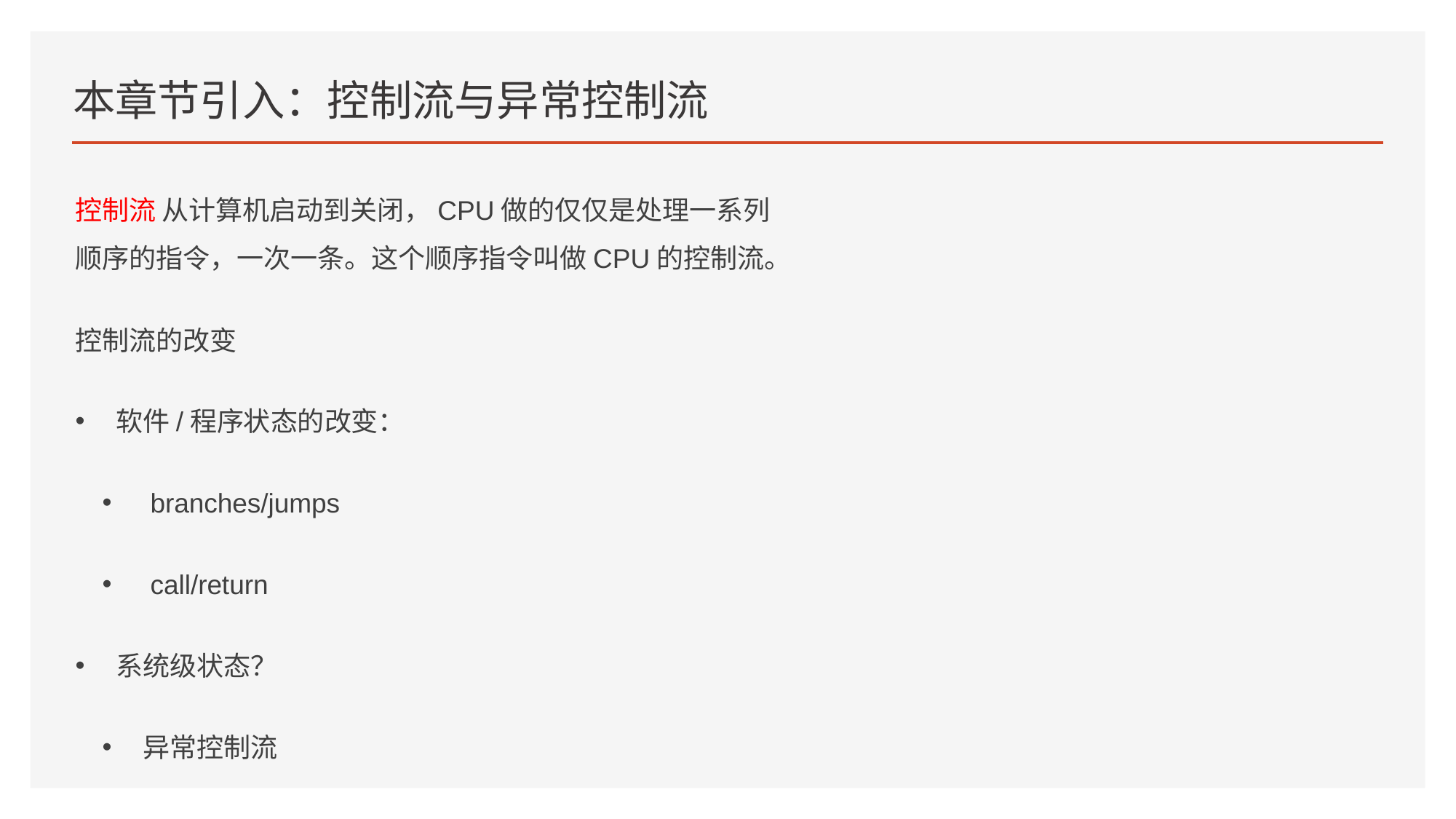

# 本章节引入：控制流与异常控制流
控制流 从计算机启动到关闭，CPU做的仅仅是处理一系列顺序的指令，一次一条。这个顺序指令叫做CPU的控制流。
控制流的改变
软件/程序状态的改变：
 branches/jumps
 call/return
系统级状态？
异常控制流